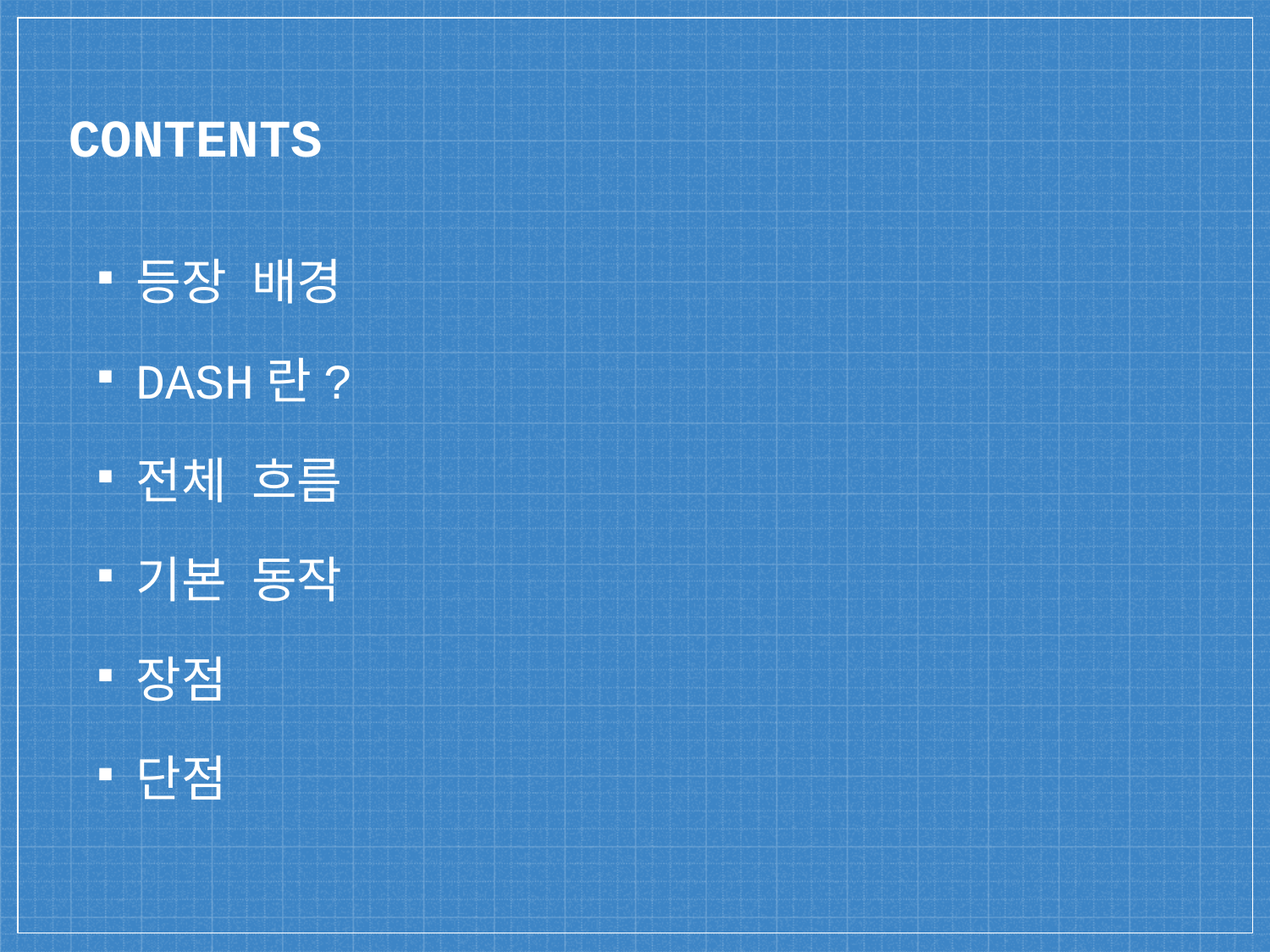

# CONTENTS
등장 배경
DASH란?
전체 흐름
기본 동작
장점
단점